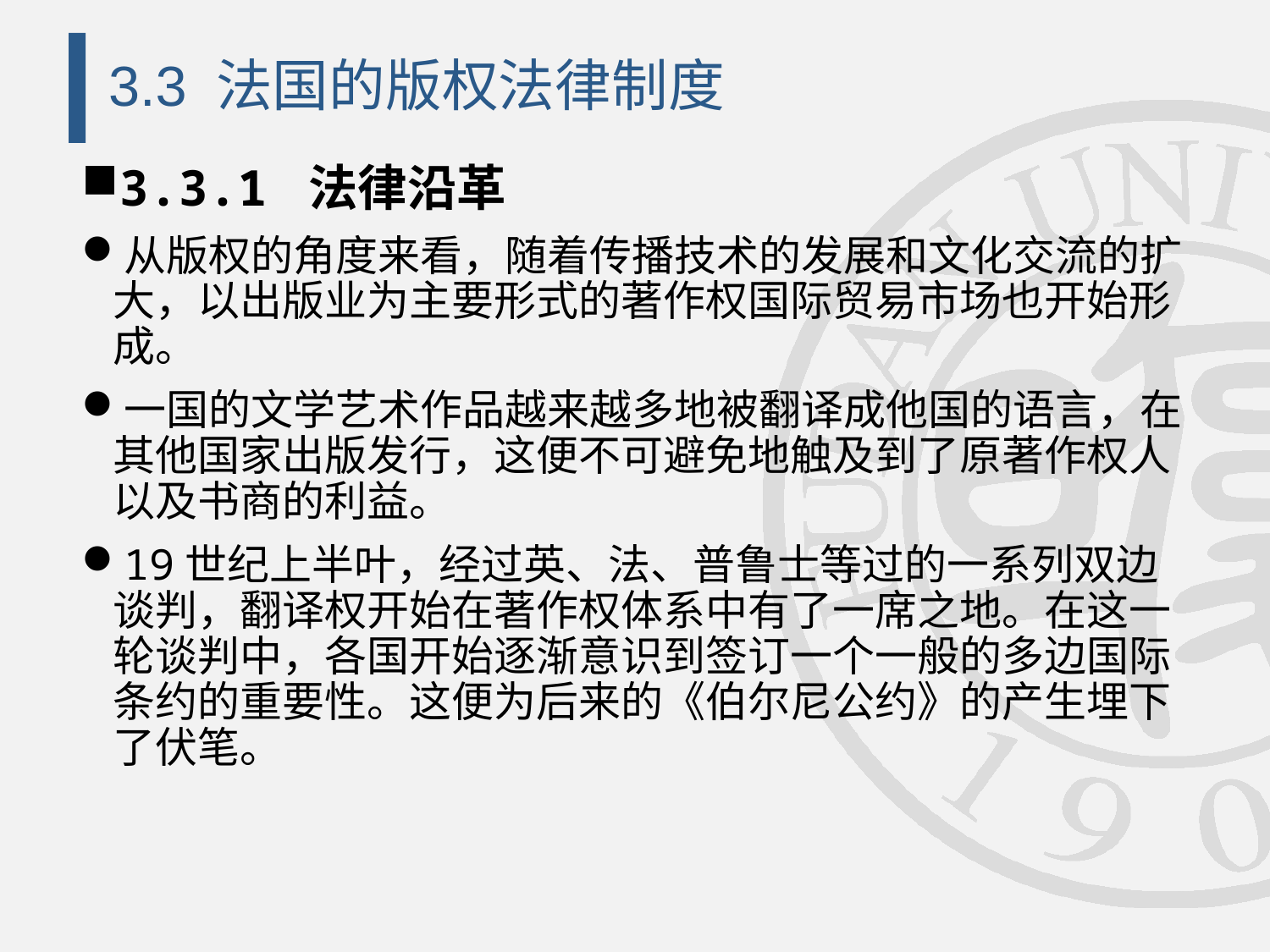

# 3.3 法国的版权法律制度
3.3.1 法律沿革
从版权的角度来看，随着传播技术的发展和文化交流的扩大，以出版业为主要形式的著作权国际贸易市场也开始形成。
一国的文学艺术作品越来越多地被翻译成他国的语言，在其他国家出版发行，这便不可避免地触及到了原著作权人以及书商的利益。
19世纪上半叶，经过英、法、普鲁士等过的一系列双边谈判，翻译权开始在著作权体系中有了一席之地。在这一轮谈判中，各国开始逐渐意识到签订一个一般的多边国际条约的重要性。这便为后来的《伯尔尼公约》的产生埋下了伏笔。